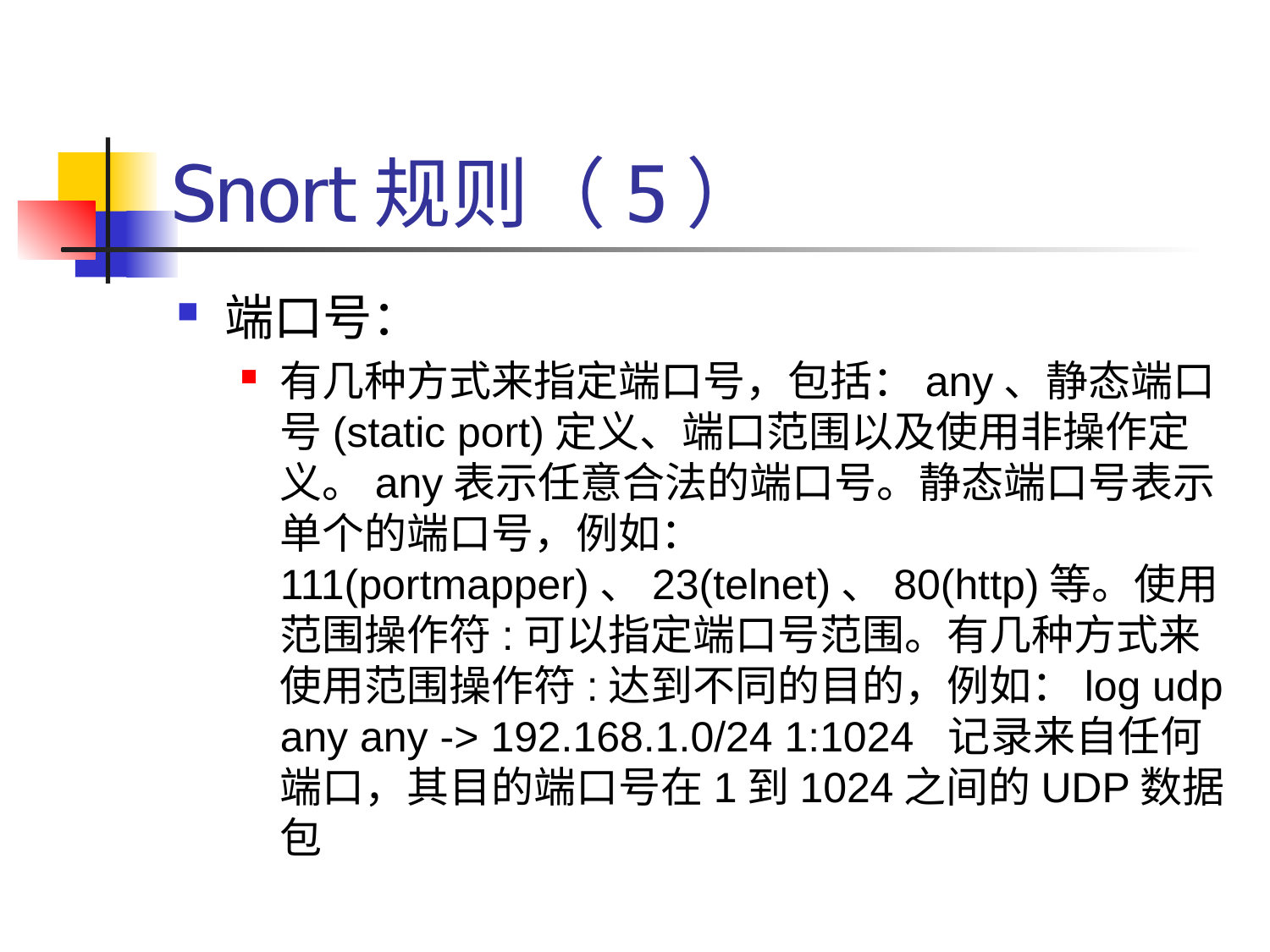

# Snort规则（5）
端口号：
有几种方式来指定端口号，包括：any、静态端口号(static port)定义、端口范围以及使用非操作定义。any表示任意合法的端口号。静态端口号表示单个的端口号，例如：111(portmapper)、23(telnet)、80(http)等。使用范围操作符:可以指定端口号范围。有几种方式来使用范围操作符:达到不同的目的，例如：log udp any any -> 192.168.1.0/24 1:1024  记录来自任何端口，其目的端口号在1到1024之间的UDP数据包